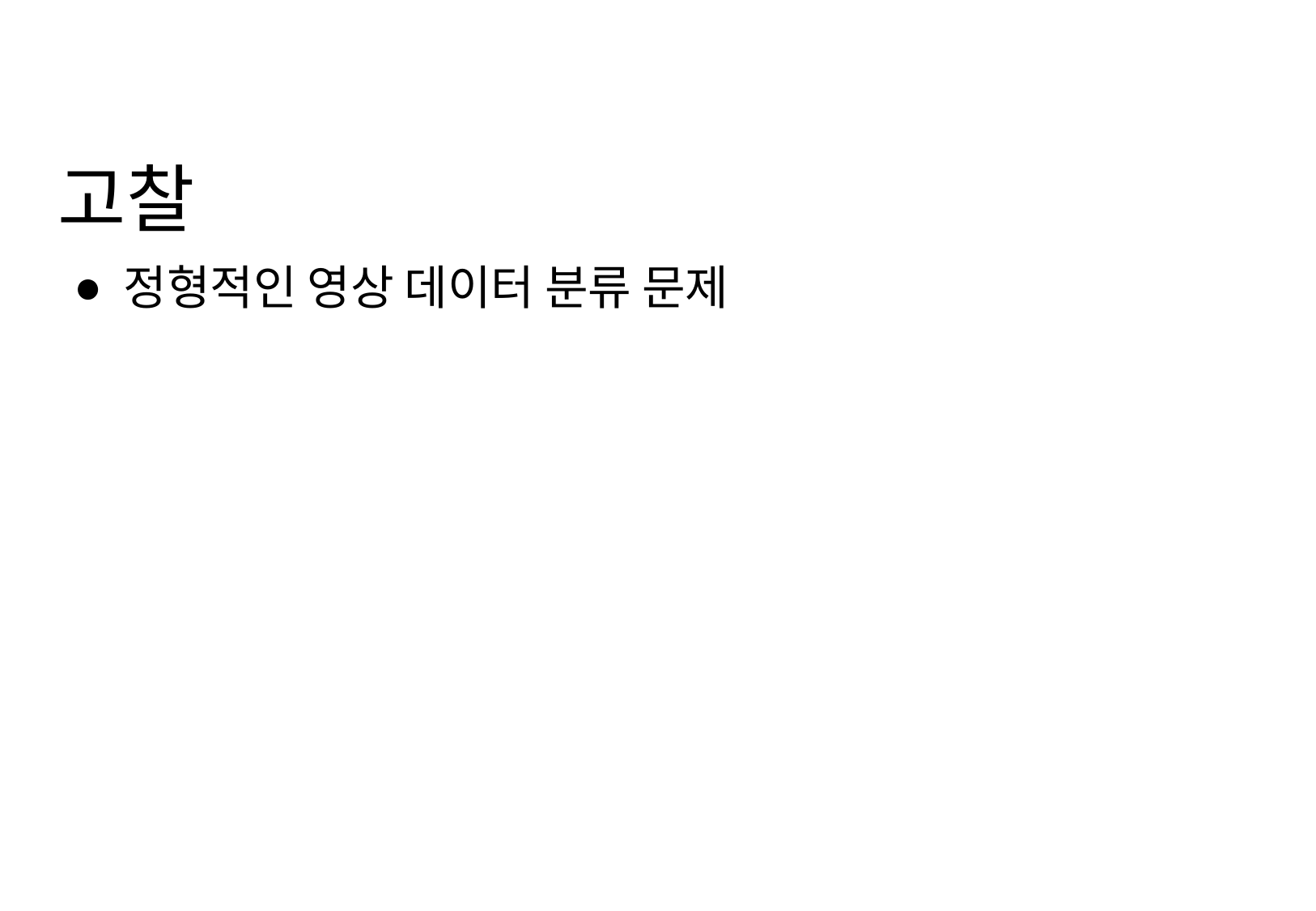

# 고찰
정형적인 영상 데이터 분류 문제